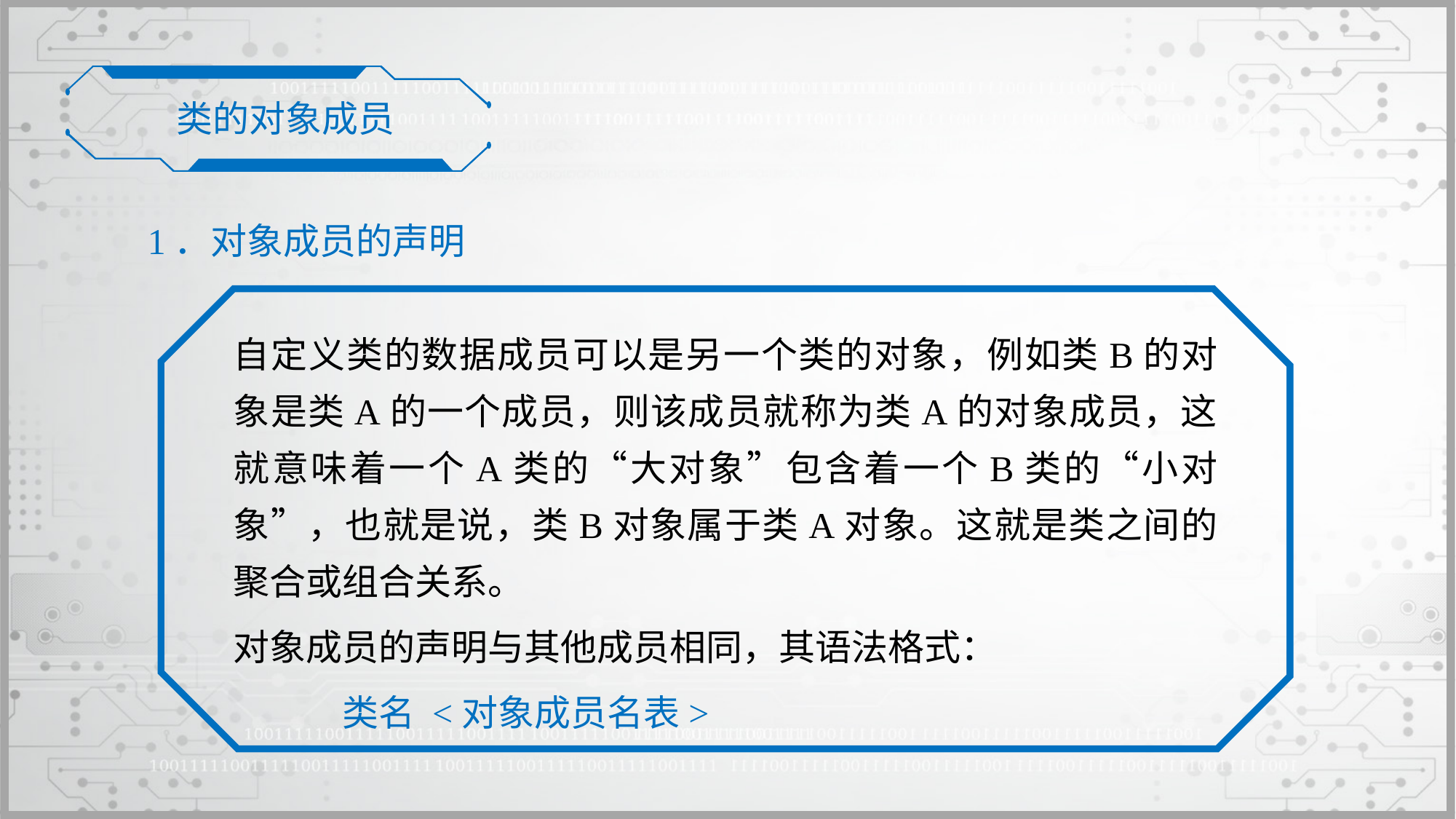

类的对象成员
1．对象成员的声明

自定义类的数据成员可以是另一个类的对象，例如类B的对象是类A的一个成员，则该成员就称为类A的对象成员，这就意味着一个A类的“大对象”包含着一个B类的“小对象”，也就是说，类B对象属于类A对象。这就是类之间的聚合或组合关系。
对象成员的声明与其他成员相同，其语法格式：
	类名 <对象成员名表>